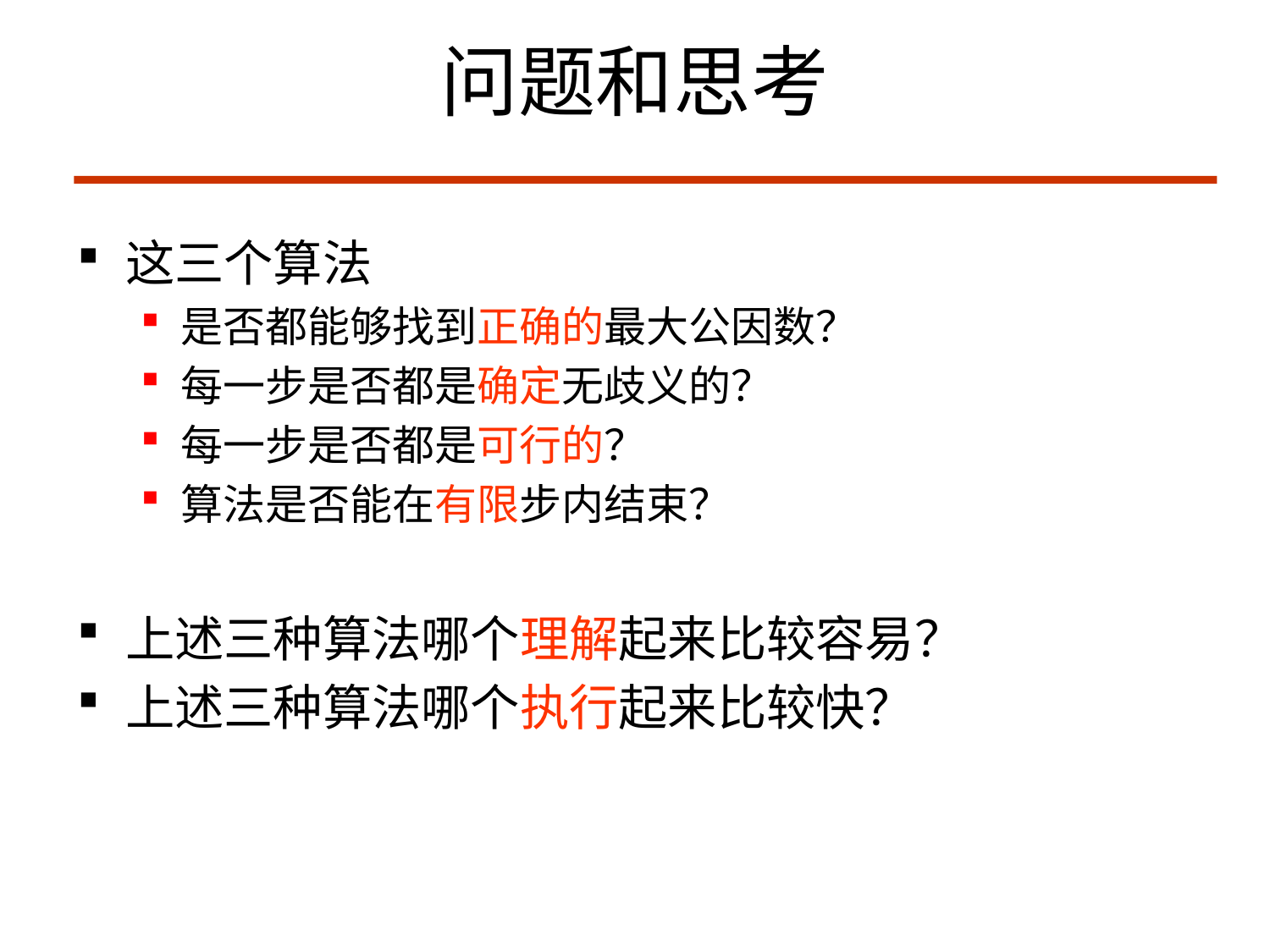

# 问题和思考
这三个算法
是否都能够找到正确的最大公因数？
每一步是否都是确定无歧义的？
每一步是否都是可行的？
算法是否能在有限步内结束？

上述三种算法哪个理解起来比较容易？
上述三种算法哪个执行起来比较快？